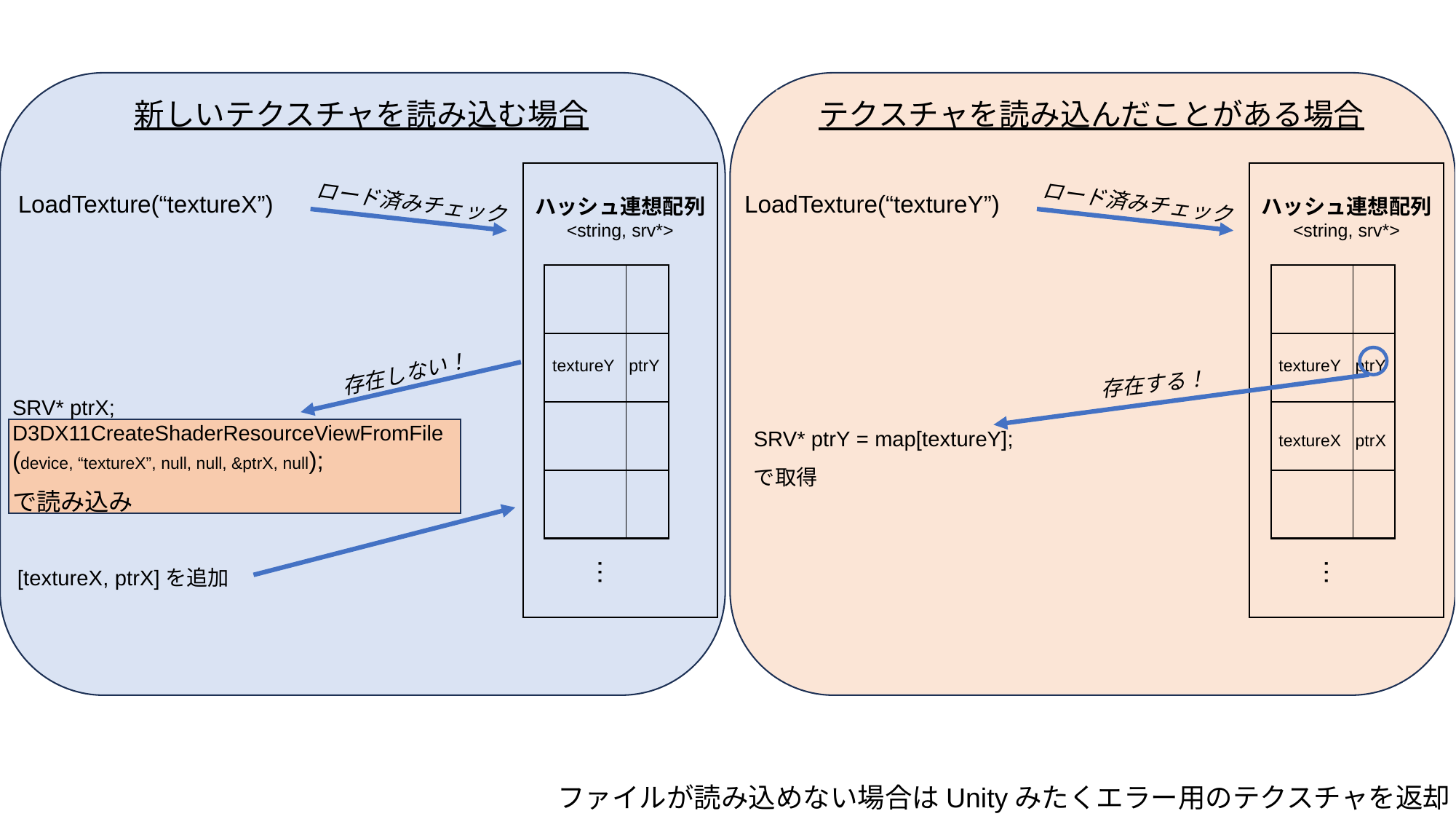

新しいテクスチャを読み込む場合

ハッシュ連想配列
<string, srv*>

…
textureY   ptrY
LoadTexture(“textureX”)
ロード済みチェック
存在しない！
SRV* ptrX;
D3DX11CreateShaderResourceViewFromFile
(device, “textureX”, null, null, &ptrX, null);

で読み込み
[textureX, ptrX]を追加

テクスチャを読み込んだことがある場合

ハッシュ連想配列
<string, srv*>

…
textureY   ptrY
textureX   ptrX
LoadTexture(“textureY”)
ロード済みチェック
存在する！
SRV* ptrY = map[textureY];

で取得

ファイルが読み込めない場合はUnityみたくエラー用のテクスチャを返却